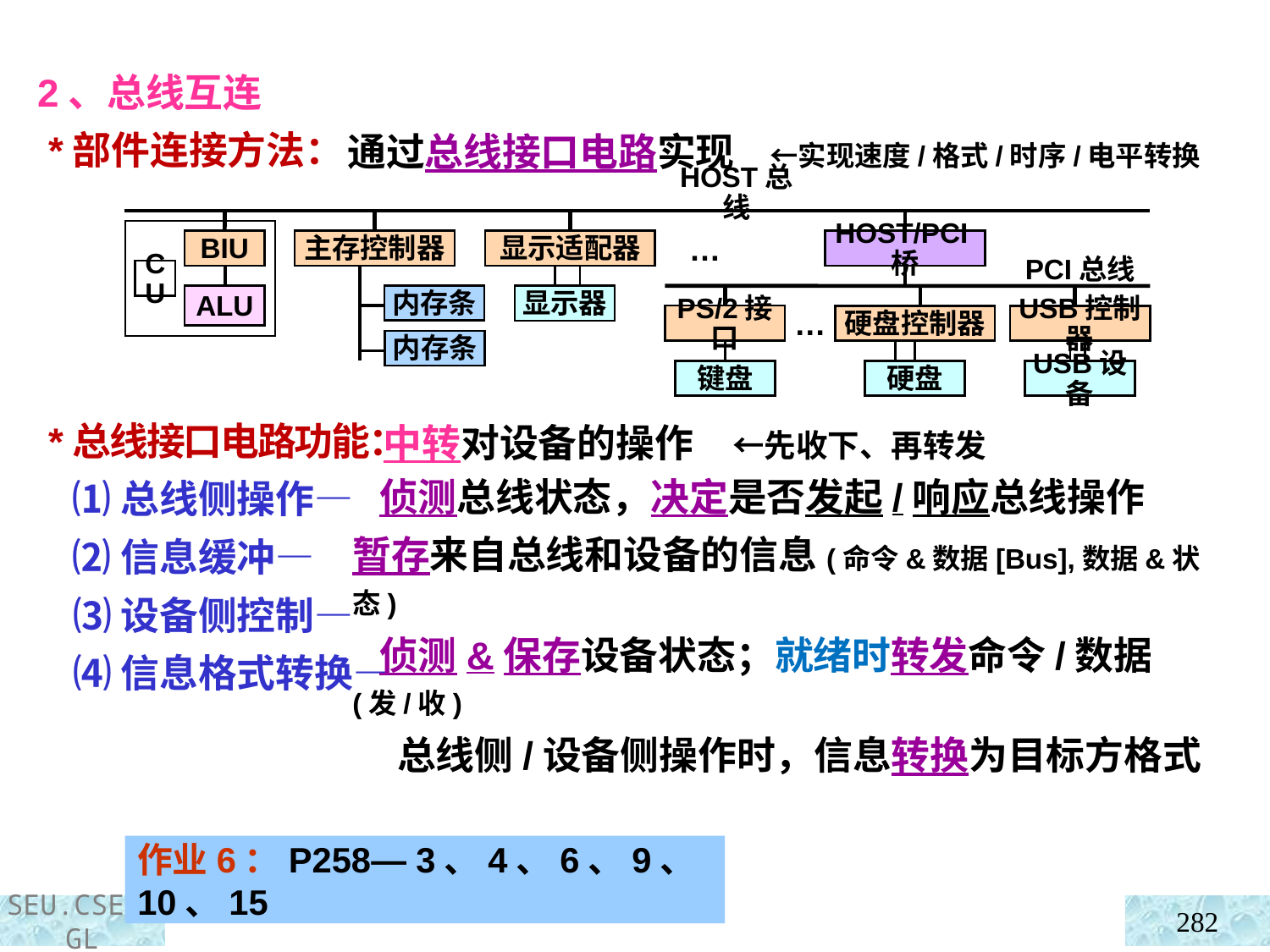

2、总线互连
 *部件连接方法：

 *总线接口电路功能：
    ⑴总线侧操作—
    ⑵信息缓冲—
    ⑶设备侧控制—
    ⑷信息格式转换—
通过总线接口电路实现    ←实现速度/格式/时序/电平转换

   中转对设备的操作     ←先收下、再转发
HOST总线

BIU
主存控制器
显示适配器
…
HOST/PCI桥
PCI总线
CU
ALU
内存条
显示器
PS/2接口
…
硬盘控制器
USB控制器
内存条
键盘
硬盘
USB设备
  侦测总线状态，决定是否发起/响应总线操作
暂存来自总线和设备的信息(命令&数据[Bus],数据&状态)
  侦测&保存设备状态；就绪时转发命令/数据(发/收)
    总线侧/设备侧操作时，信息转换为目标方格式
作业6：P258— 3、4、6、9、10、15
282